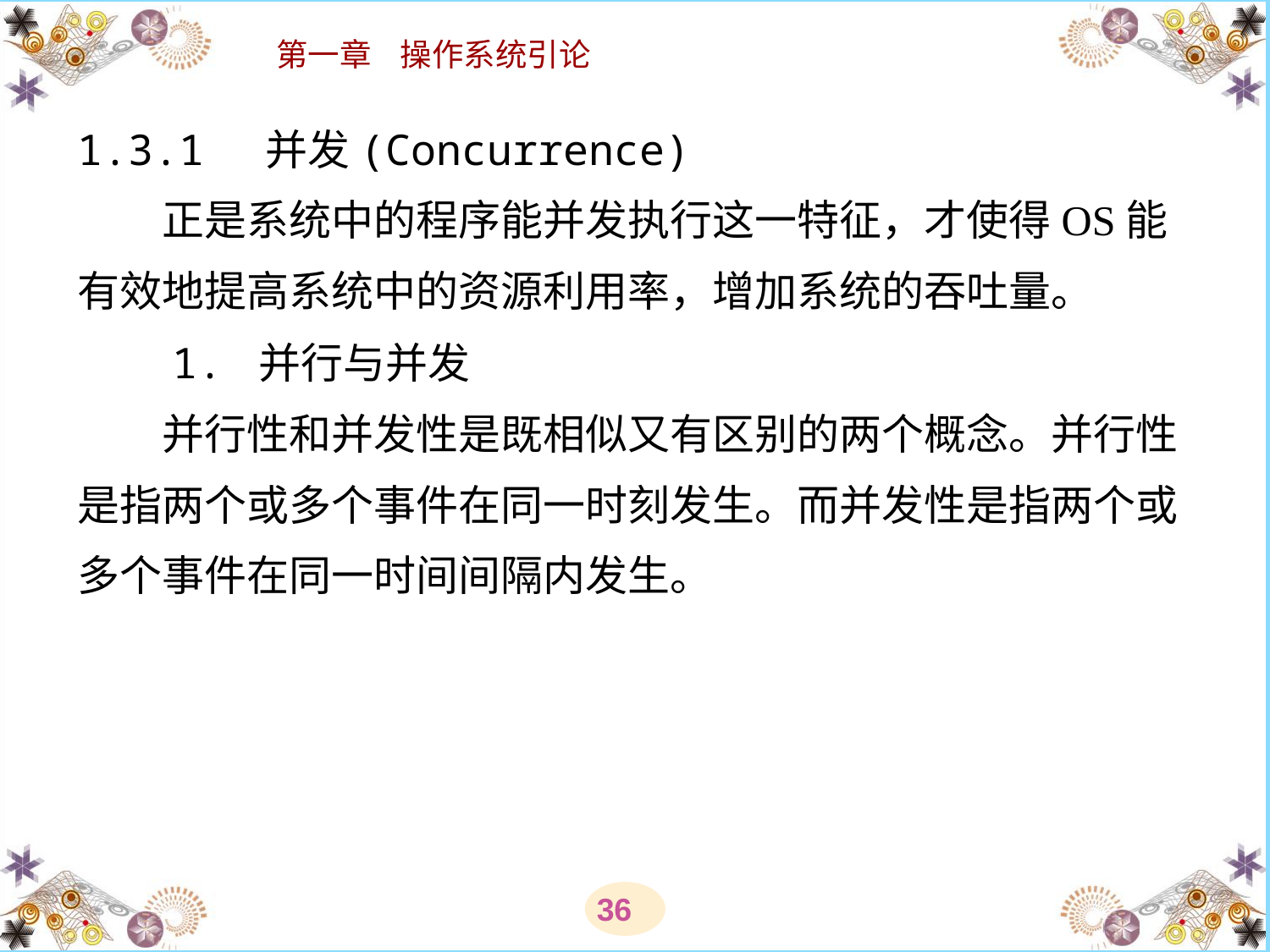

# 1.3.1  并发(Concurrence) 　　正是系统中的程序能并发执行这一特征，才使得OS能有效地提高系统中的资源利用率，增加系统的吞吐量。 　　1. 并行与并发 　　并行性和并发性是既相似又有区别的两个概念。并行性是指两个或多个事件在同一时刻发生。而并发性是指两个或多个事件在同一时间间隔内发生。